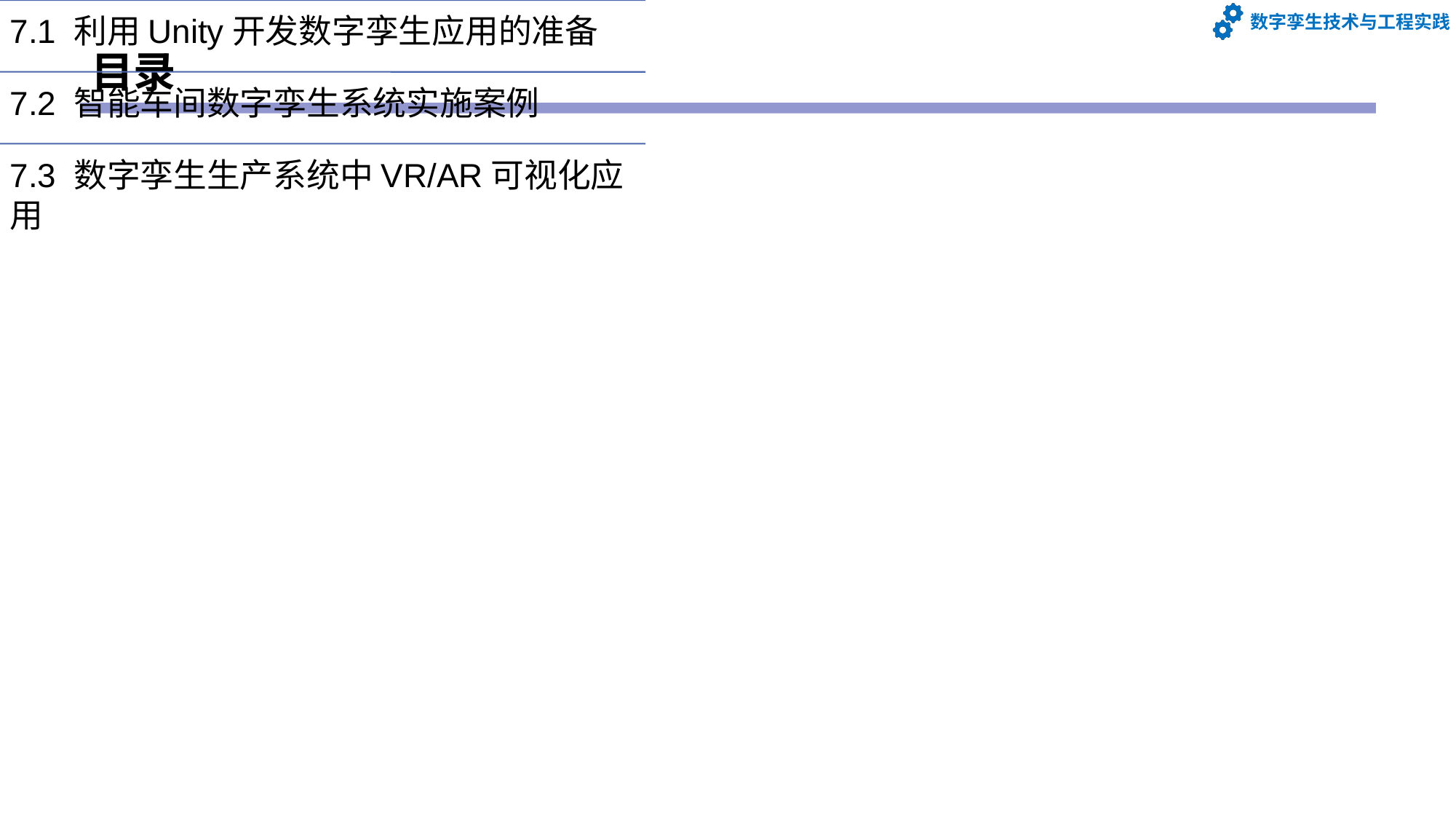

# 目录
7.1 利用Unity开发数字孪生应用的准备
7.2 智能车间数字孪生系统实施案例
7.3 数字孪生生产系统中VR/AR可视化应用